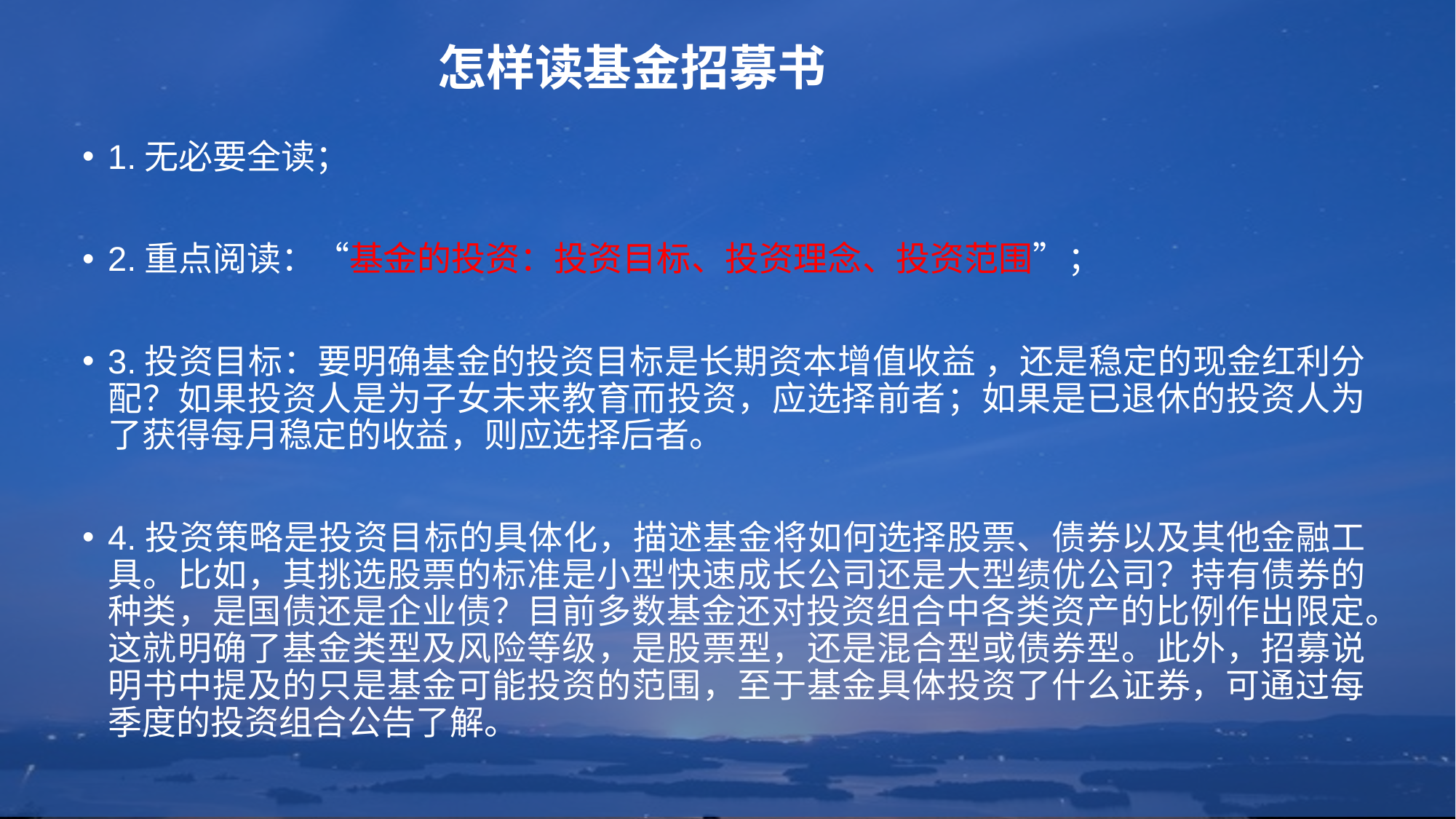

# 怎样读基金招募书
1.无必要全读；

2.重点阅读：“基金的投资：投资目标、投资理念、投资范围”；

3.投资目标：要明确基金的投资目标是长期资本增值收益 ，还是稳定的现金红利分配？如果投资人是为子女未来教育而投资，应选择前者；如果是已退休的投资人为了获得每月稳定的收益，则应选择后者。

4.投资策略是投资目标的具体化，描述基金将如何选择股票、债券以及其他金融工具。比如，其挑选股票的标准是小型快速成长公司还是大型绩优公司？持有债券的种类，是国债还是企业债？目前多数基金还对投资组合中各类资产的比例作出限定。这就明确了基金类型及风险等级，是股票型，还是混合型或债券型。此外，招募说明书中提及的只是基金可能投资的范围，至于基金具体投资了什么证券，可通过每季度的投资组合公告了解。